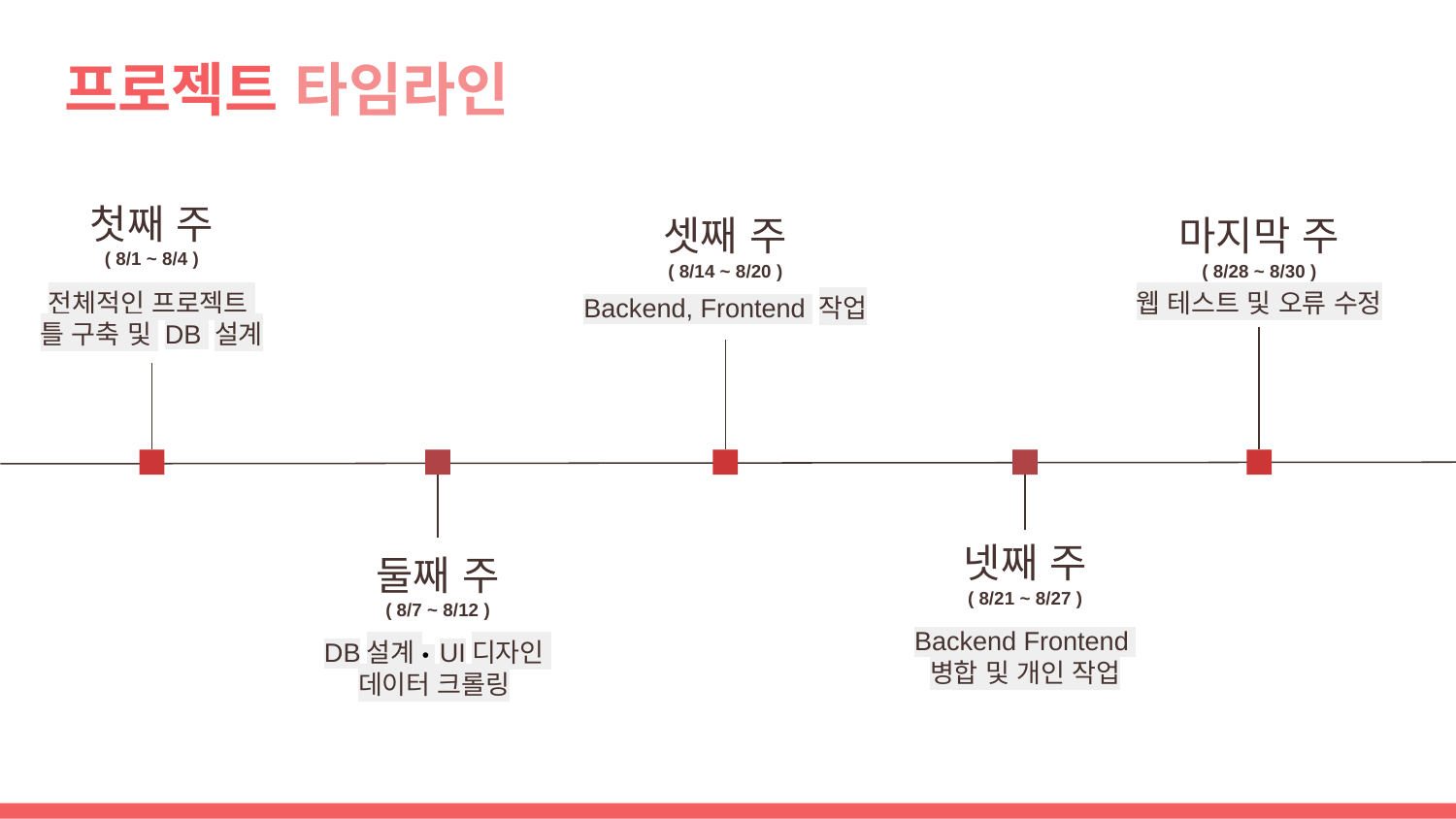

# 프로젝트 타임라인
첫째 주
( 8/1 ~ 8/4 )
셋째 주
( 8/14 ~ 8/20 )
마지막 주
( 8/28 ~ 8/30 )
전체적인 프로젝트
틀 구축 및 DB 설계
웹 테스트 및 오류 수정
Backend, Frontend 작업

넷째 주
( 8/21 ~ 8/27 )
둘째 주
( 8/7 ~ 8/12 )
Backend Frontend
병합 및 개인 작업
DB설계 • UI디자인
데이터 크롤링